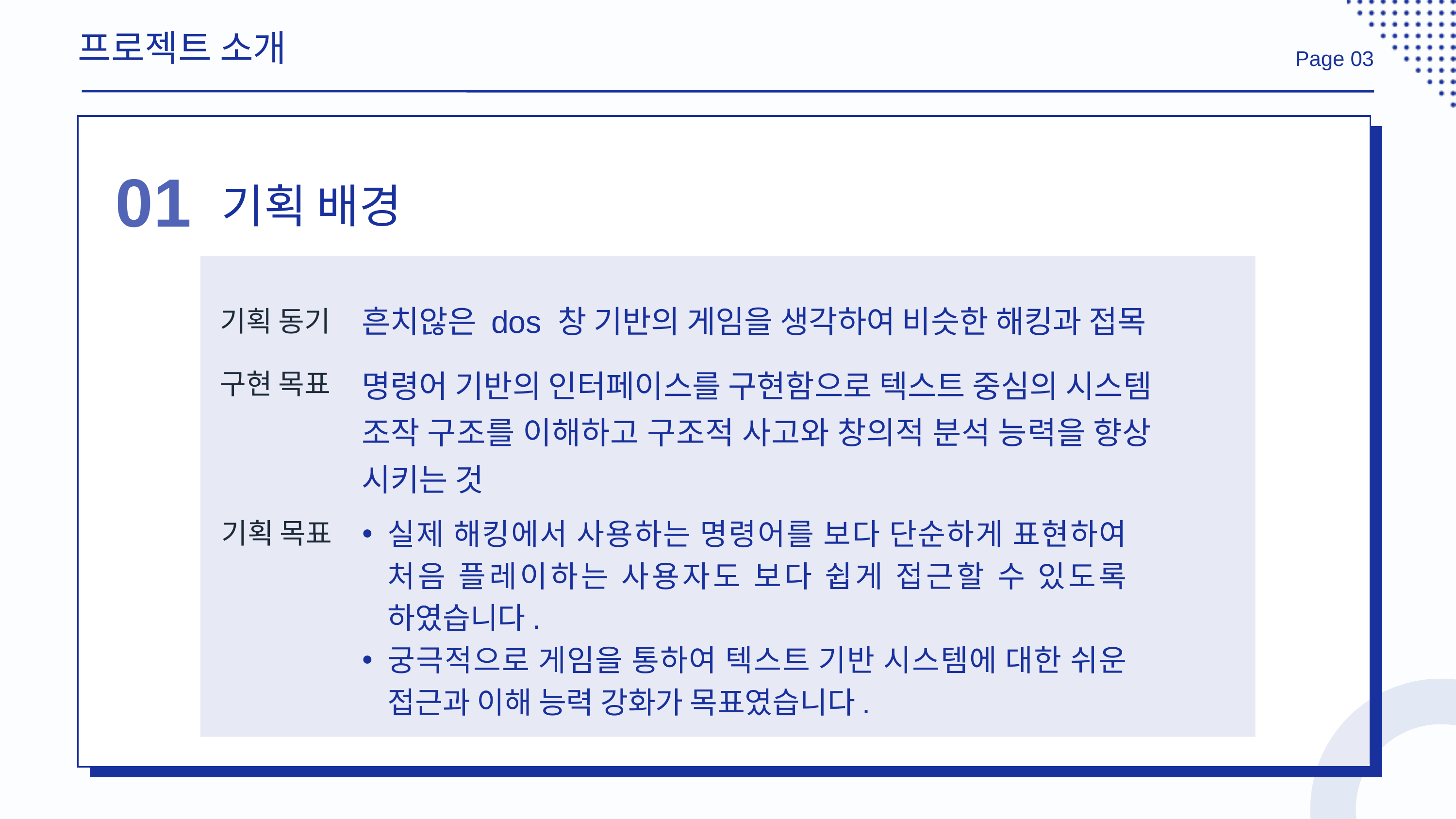

프로젝트 소개
Page 03

01
기획 배경

흔치않은 dos 창 기반의 게임을 생각하여 비슷한 해킹과 접목
기획 동기
명령어 기반의 인터페이스를 구현함으로 텍스트 중심의 시스템 조작 구조를 이해하고 구조적 사고와 창의적 분석 능력을 향상 시키는 것
구현 목표
실제 해킹에서 사용하는 명령어를 보다 단순하게 표현하여 처음 플레이하는 사용자도 보다 쉽게 접근할 수 있도록 하였습니다.
궁극적으로 게임을 통하여 텍스트 기반 시스템에 대한 쉬운 접근과 이해 능력 강화가 목표였습니다.
기획 목표